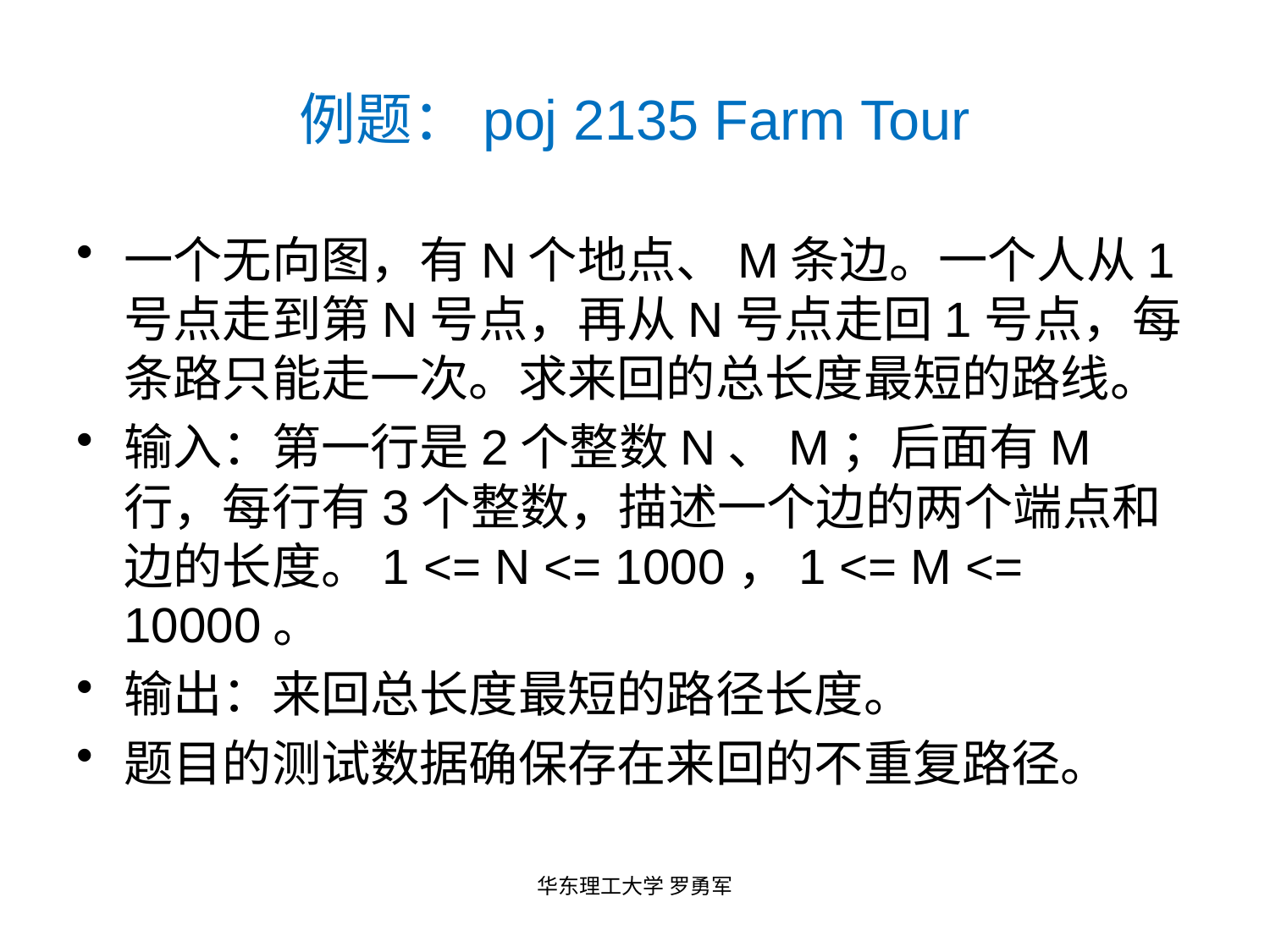

# 例题：poj 2135 Farm Tour
一个无向图，有N个地点、M条边。一个人从1号点走到第N号点，再从N号点走回1号点，每条路只能走一次。求来回的总长度最短的路线。
输入：第一行是2个整数N、M；后面有M行，每行有3个整数，描述一个边的两个端点和边的长度。1 <= N <= 1000，1 <= M <= 10000。
输出：来回总长度最短的路径长度。
题目的测试数据确保存在来回的不重复路径。

华东理工大学 罗勇军